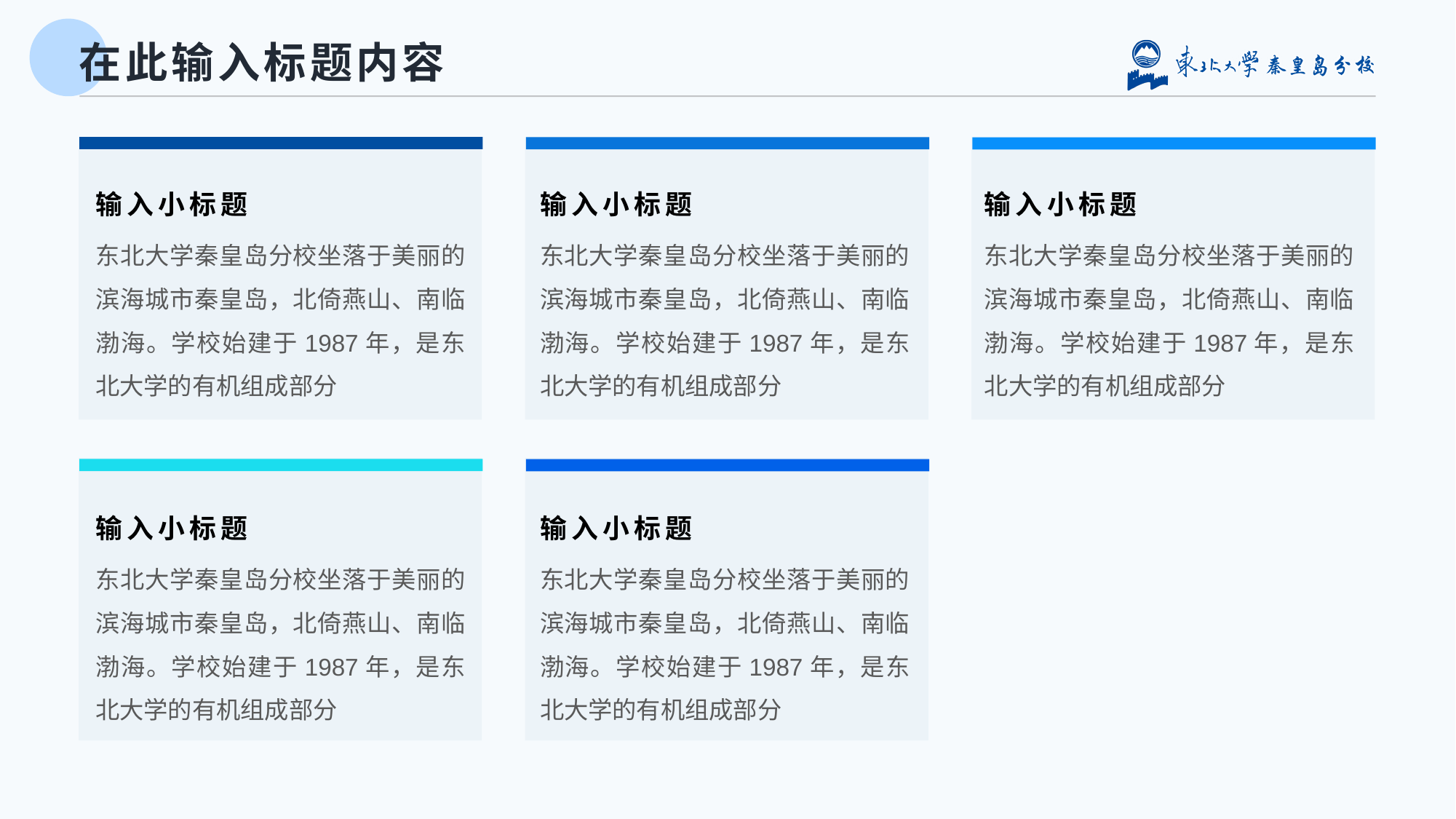

# 在此输入标题内容

输入小标题
东北大学秦皇岛分校坐落于美丽的滨海城市秦皇岛，北倚燕山、南临渤海。学校始建于1987年，是东北大学的有机组成部分
输入小标题
东北大学秦皇岛分校坐落于美丽的滨海城市秦皇岛，北倚燕山、南临渤海。学校始建于1987年，是东北大学的有机组成部分
输入小标题
东北大学秦皇岛分校坐落于美丽的滨海城市秦皇岛，北倚燕山、南临渤海。学校始建于1987年，是东北大学的有机组成部分

输入小标题
东北大学秦皇岛分校坐落于美丽的滨海城市秦皇岛，北倚燕山、南临渤海。学校始建于1987年，是东北大学的有机组成部分
输入小标题
东北大学秦皇岛分校坐落于美丽的滨海城市秦皇岛，北倚燕山、南临渤海。学校始建于1987年，是东北大学的有机组成部分